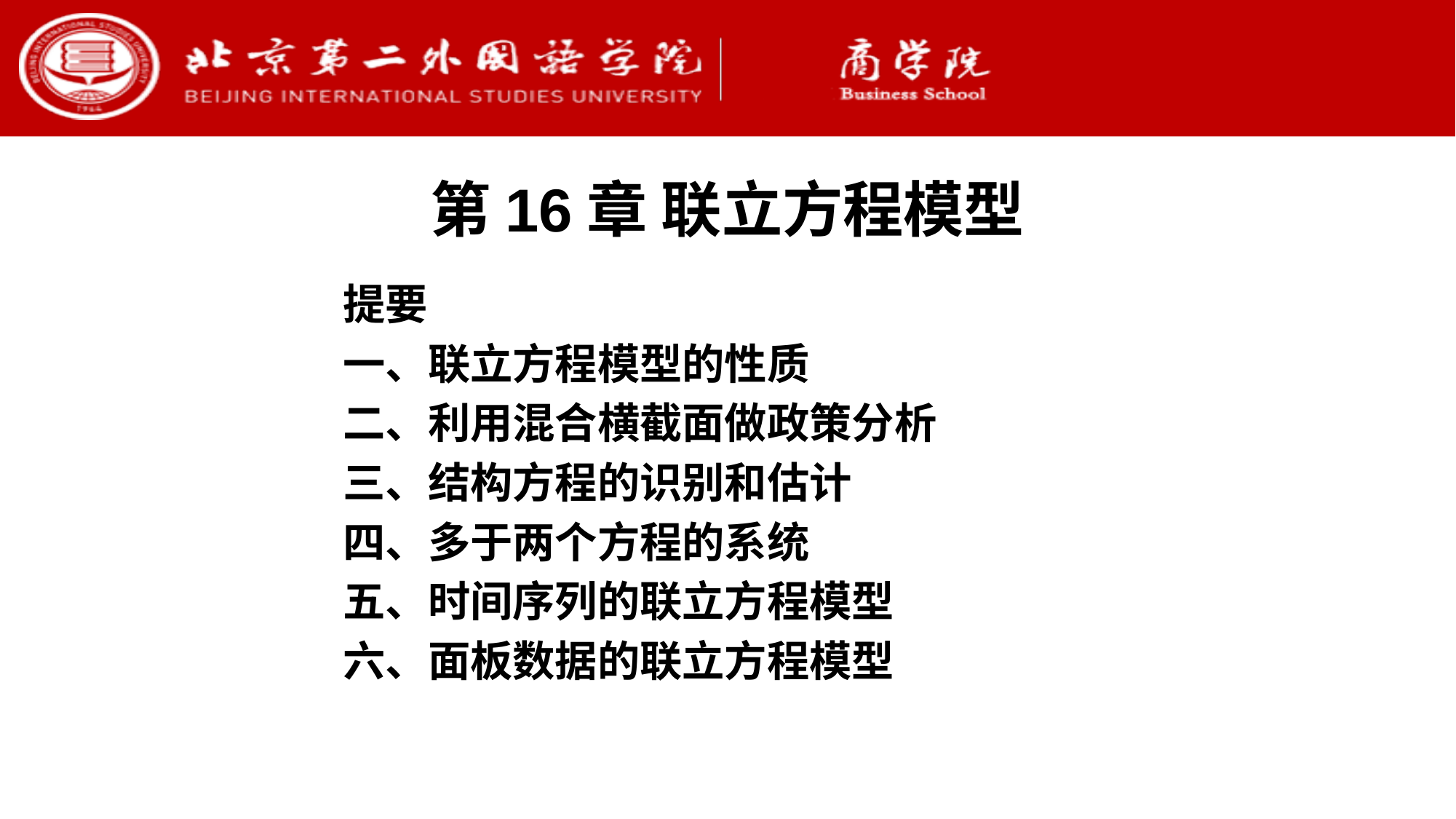

第16章 联立方程模型
提要
一、联立方程模型的性质
二、利用混合横截面做政策分析
三、结构方程的识别和估计
四、多于两个方程的系统
五、时间序列的联立方程模型
六、面板数据的联立方程模型